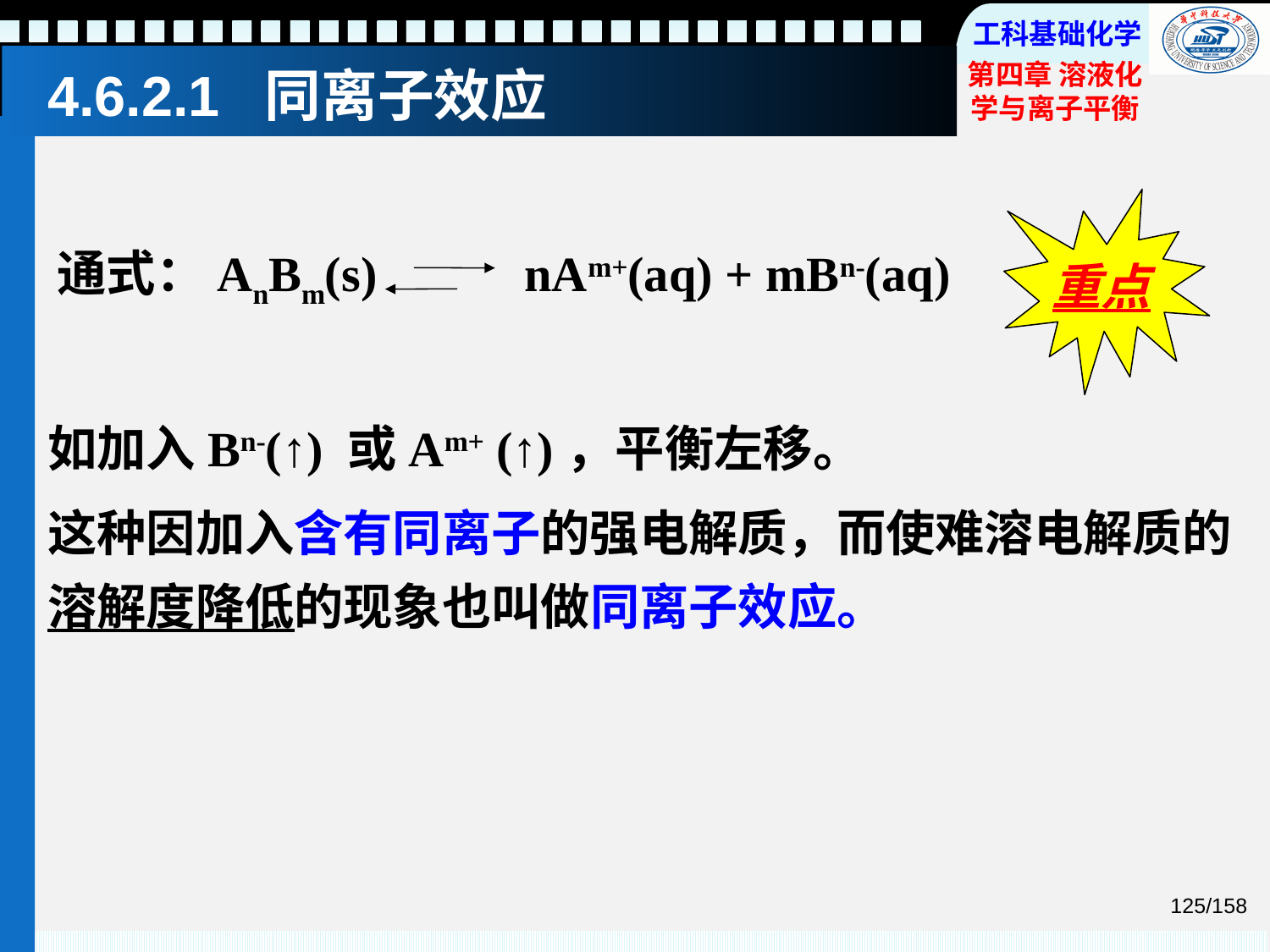

# 4.6.2.1  同离子效应

重点
通式：AnBm(s)            nAm+(aq) + mBn-(aq)

如加入Bn-(↑) 或Am+ (↑)，平衡左移。
这种因加入含有同离子的强电解质，而使难溶电解质的溶解度降低的现象也叫做同离子效应。